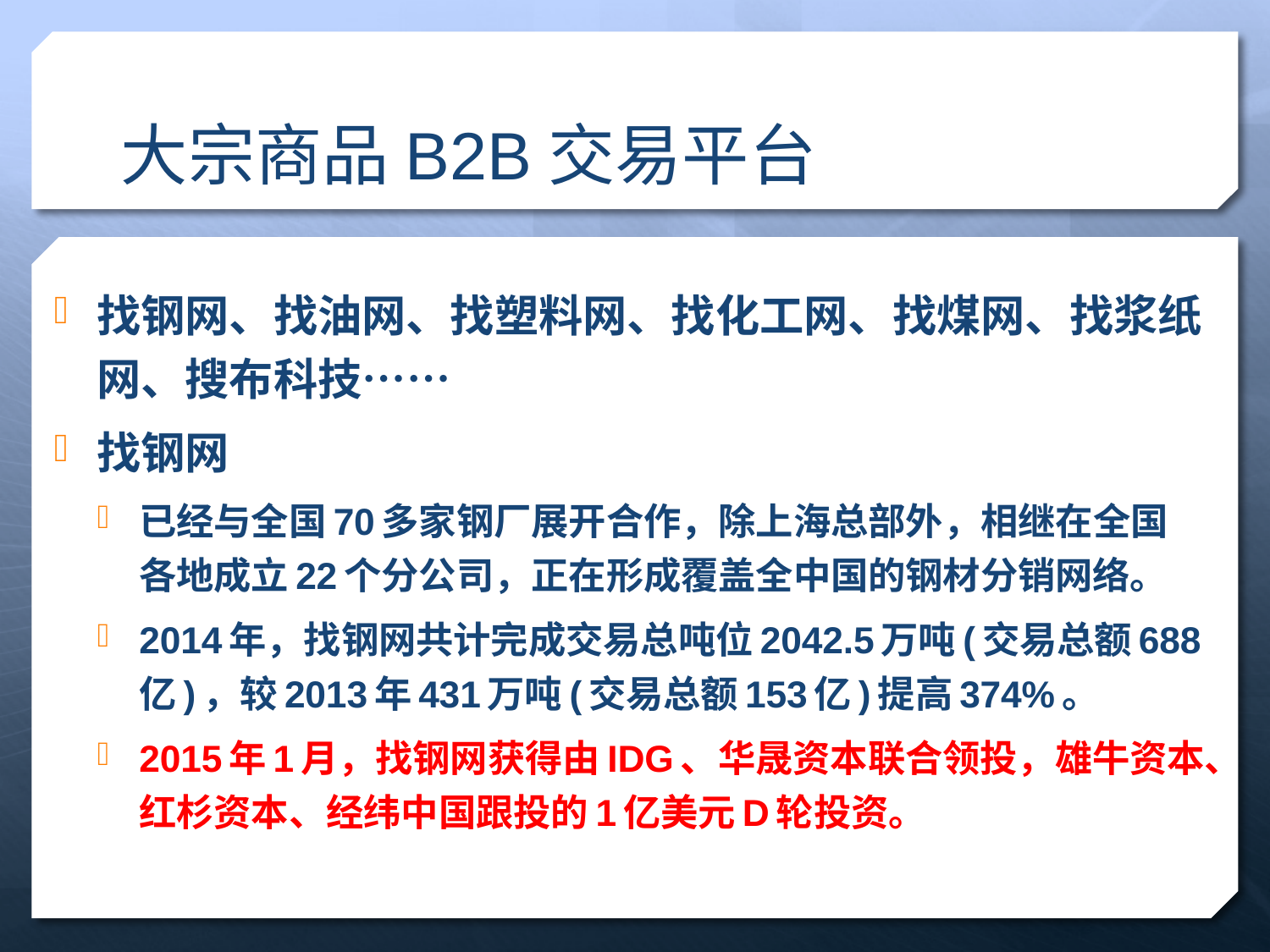

# 大宗商品B2B交易平台
找钢网、找油网、找塑料网、找化工网、找煤网、找浆纸网、搜布科技……
找钢网
已经与全国70多家钢厂展开合作，除上海总部外，相继在全国各地成立22个分公司，正在形成覆盖全中国的钢材分销网络。
2014年，找钢网共计完成交易总吨位2042.5万吨(交易总额688亿)，较2013年431万吨(交易总额153亿)提高374%。
2015年1月，找钢网获得由IDG、华晟资本联合领投，雄牛资本、红杉资本、经纬中国跟投的1亿美元D轮投资。